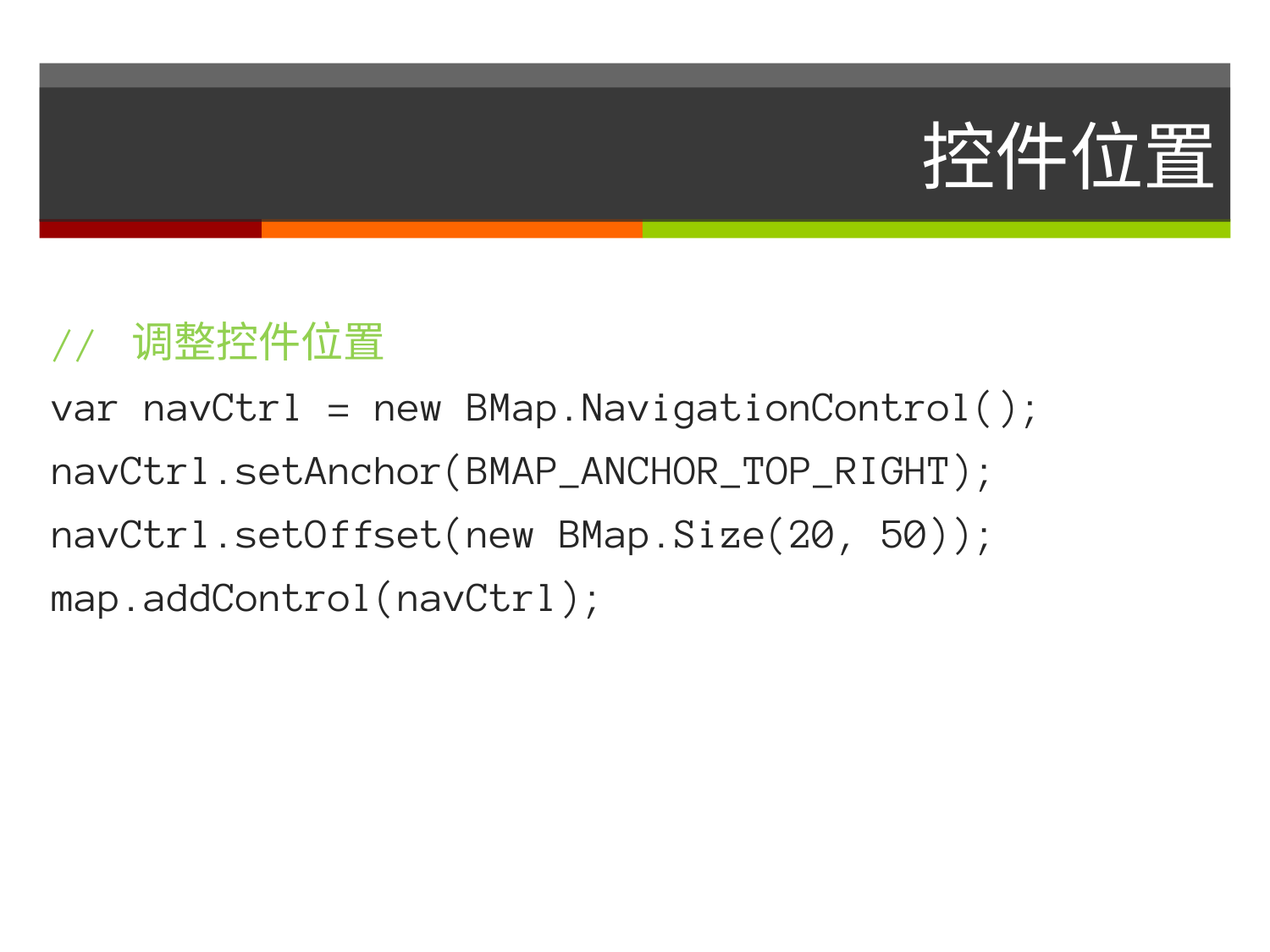

# 控件位置
// 调整控件位置
var navCtrl = new BMap.NavigationControl();
navCtrl.setAnchor(BMAP_ANCHOR_TOP_RIGHT);
navCtrl.setOffset(new BMap.Size(20, 50));
map.addControl(navCtrl);